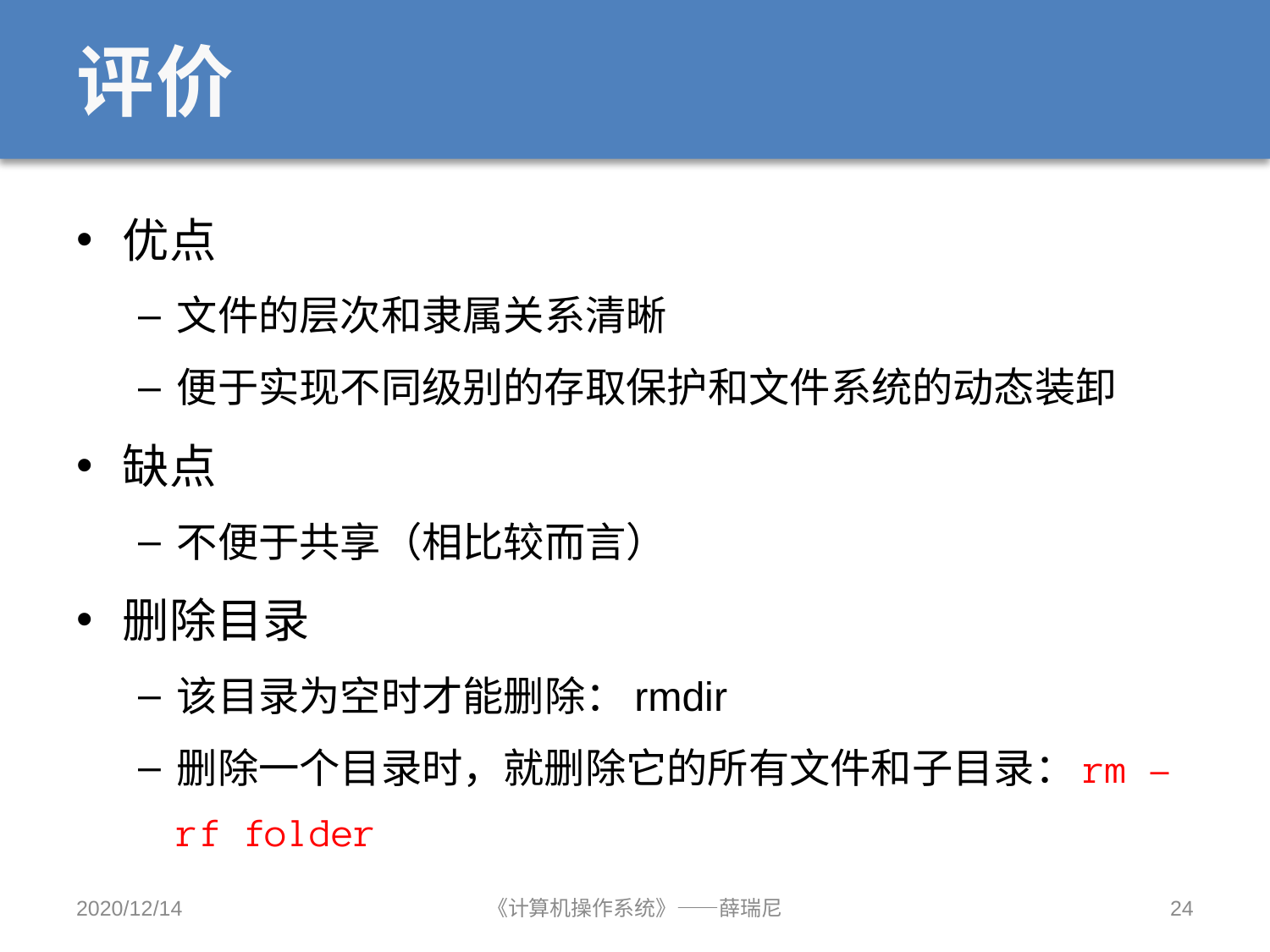

# 评价
优点
文件的层次和隶属关系清晰
便于实现不同级别的存取保护和文件系统的动态装卸
缺点
不便于共享（相比较而言）
删除目录
该目录为空时才能删除：rmdir
删除一个目录时，就删除它的所有文件和子目录：rm -rf folder

2020/12/14
《计算机操作系统》——薛瑞尼
24